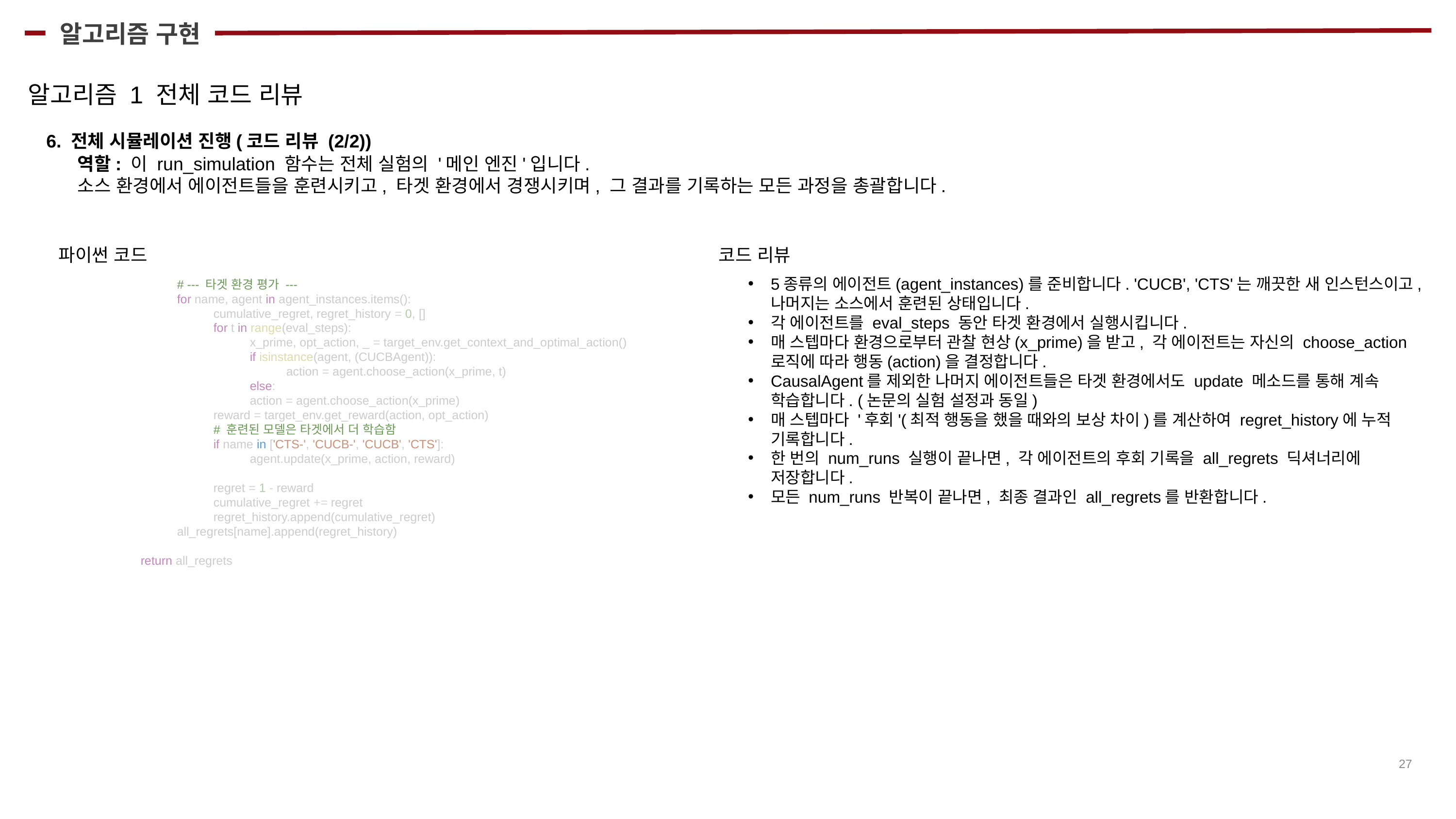

알고리즘 구현
알고리즘 1 전체 코드 리뷰
6. 전체 시뮬레이션 진행(코드 리뷰 (2/2))
역할: 이 run_simulation 함수는 전체 실험의 '메인 엔진'입니다.
소스 환경에서 에이전트들을 훈련시키고, 타겟 환경에서 경쟁시키며, 그 결과를 기록하는 모든 과정을 총괄합니다.
코드 리뷰
파이썬 코드
5종류의 에이전트(agent_instances)를 준비합니다. 'CUCB', 'CTS'는 깨끗한 새 인스턴스이고, 나머지는 소스에서 훈련된 상태입니다.
각 에이전트를 eval_steps 동안 타겟 환경에서 실행시킵니다.
매 스텝마다 환경으로부터 관찰 현상(x_prime)을 받고, 각 에이전트는 자신의 choose_action 로직에 따라 행동(action)을 결정합니다.
CausalAgent를 제외한 나머지 에이전트들은 타겟 환경에서도 update 메소드를 통해 계속 학습합니다. (논문의 실험 설정과 동일)
매 스텝마다 '후회'(최적 행동을 했을 때와의 보상 차이)를 계산하여 regret_history에 누적 기록합니다.
한 번의 num_runs 실행이 끝나면, 각 에이전트의 후회 기록을 all_regrets 딕셔너리에 저장합니다.
모든 num_runs 반복이 끝나면, 최종 결과인 all_regrets를 반환합니다.
# --- 타겟 환경 평가 ---
for name, agent in agent_instances.items():
cumulative_regret, regret_history = 0, []
for t in range(eval_steps):
x_prime, opt_action, _ = target_env.get_context_and_optimal_action()
if isinstance(agent, (CUCBAgent)):
action = agent.choose_action(x_prime, t)
else:
action = agent.choose_action(x_prime)
reward = target_env.get_reward(action, opt_action)
# 훈련된 모델은 타겟에서 더 학습함
if name in ['CTS-', 'CUCB-', 'CUCB', 'CTS']:
agent.update(x_prime, action, reward)
regret = 1 - reward
cumulative_regret += regret
regret_history.append(cumulative_regret)
all_regrets[name].append(regret_history)
return all_regrets
27